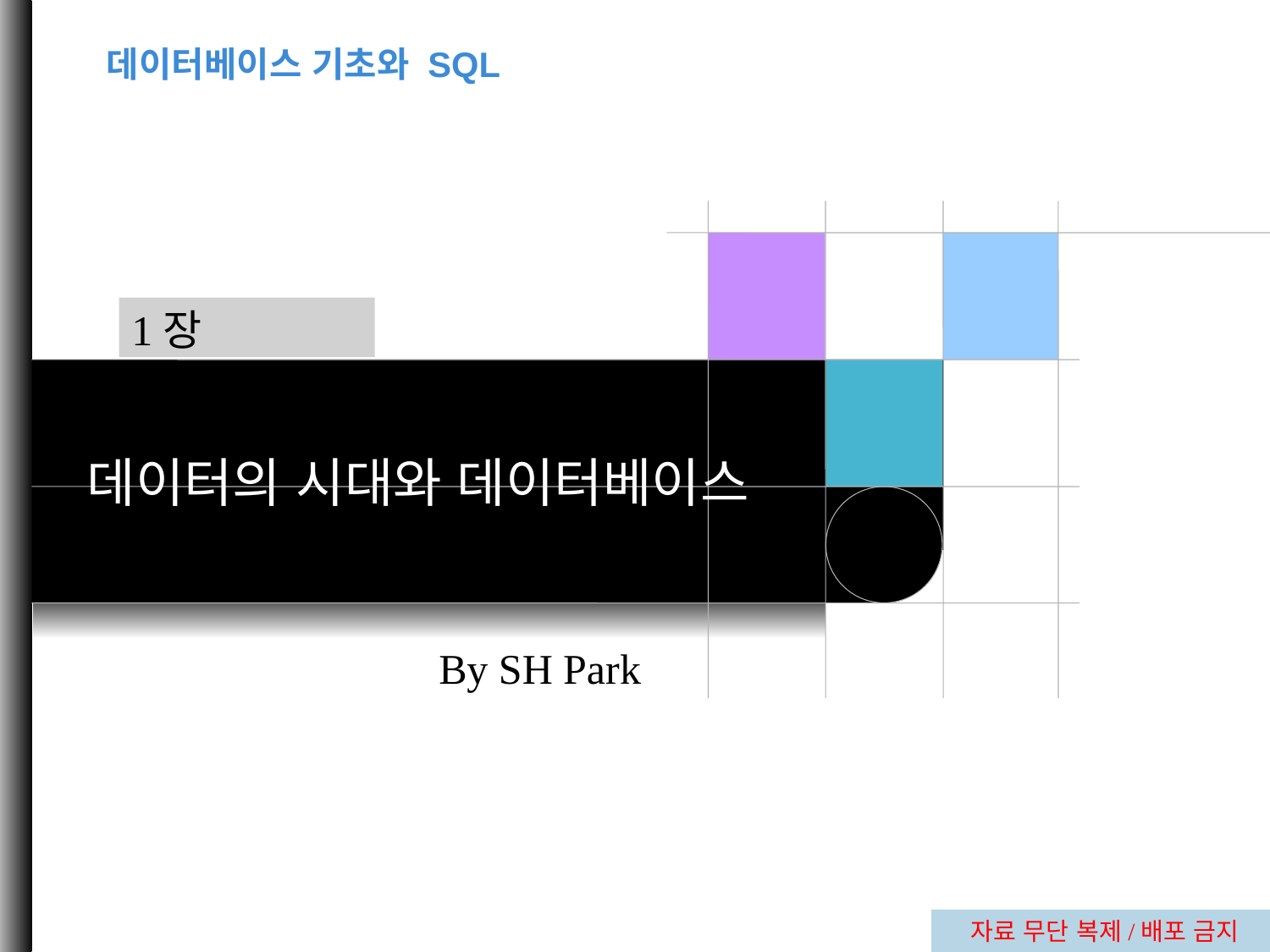

데이터베이스 기초와 SQL
1장
# 데이터의 시대와 데이터베이스
By SH Park
자료 무단 복제/배포 금지